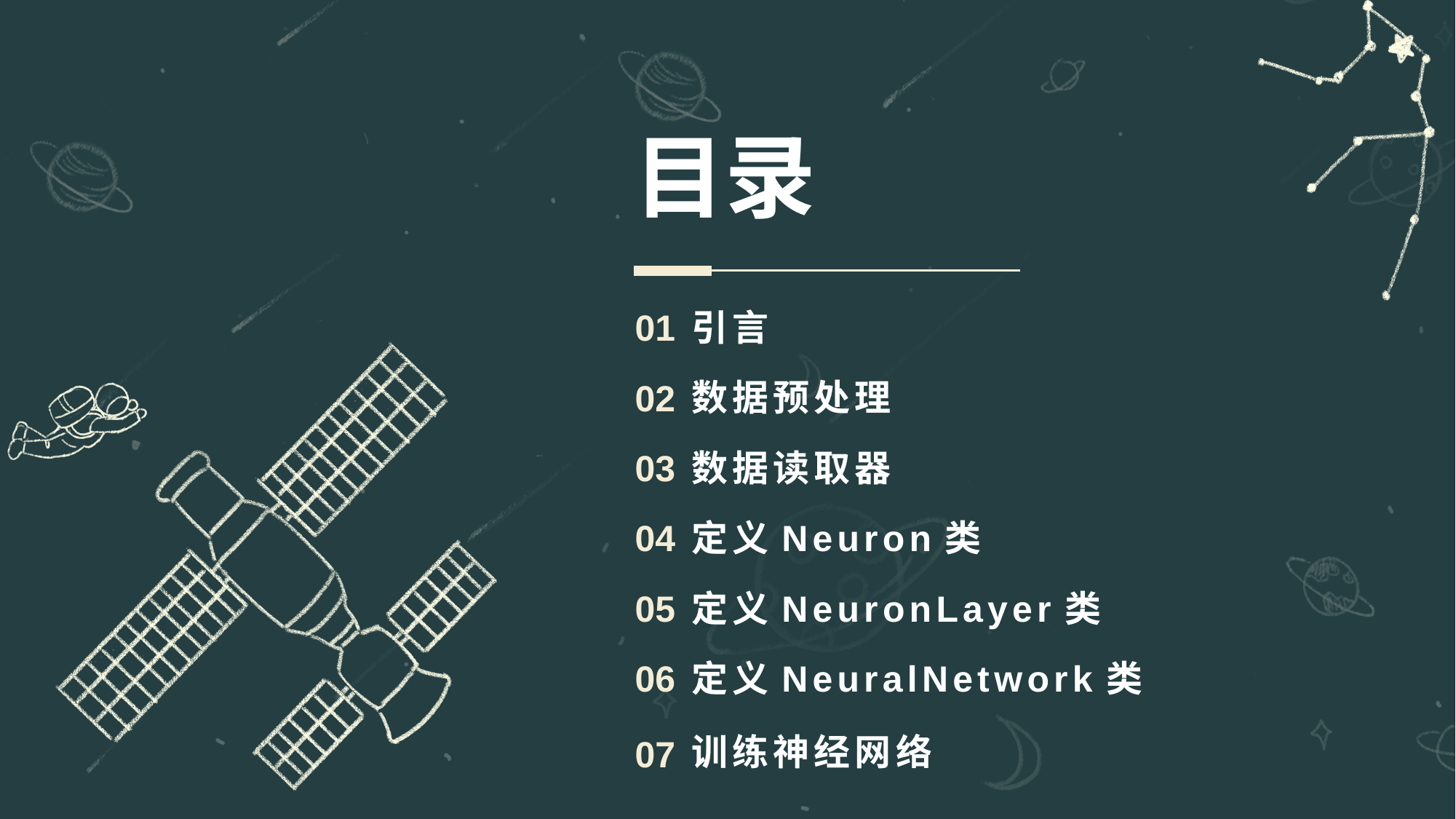

# 目录
01
引言
02
数据预处理
03
数据读取器
04
定义Neuron类
05
定义NeuronLayer类
06
定义NeuralNetwork类
训练神经网络
07